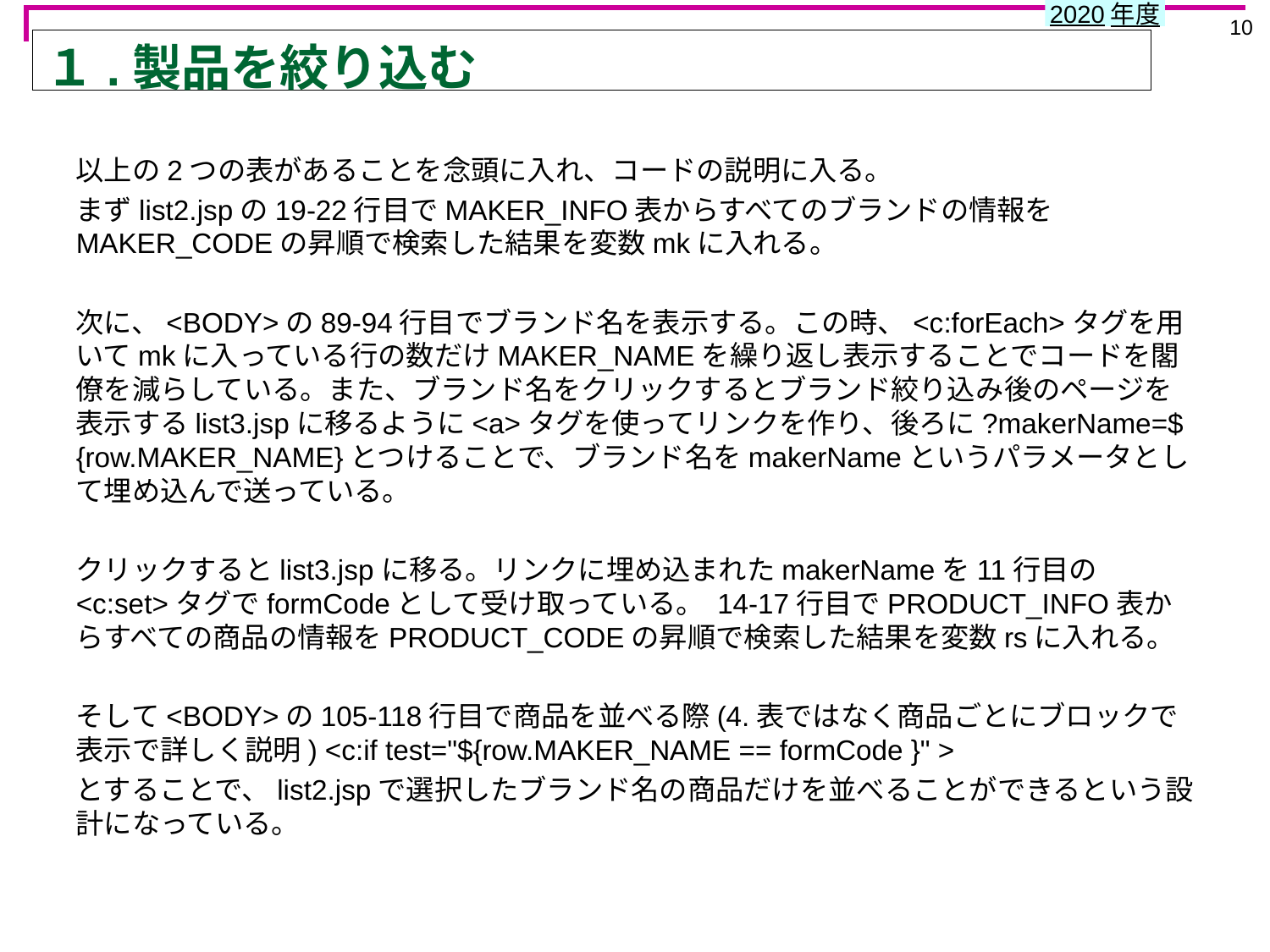

10
# １.製品を絞り込む
以上の2つの表があることを念頭に入れ、コードの説明に入る。
まずlist2.jspの19-22行目でMAKER_INFO表からすべてのブランドの情報をMAKER_CODEの昇順で検索した結果を変数mkに入れる。

次に、<BODY>の89-94行目でブランド名を表示する。この時、<c:forEach>タグを用いてmkに入っている行の数だけMAKER_NAMEを繰り返し表示することでコードを閣僚を減らしている。また、ブランド名をクリックするとブランド絞り込み後のページを表示するlist3.jspに移るように<a>タグを使ってリンクを作り、後ろに?makerName=${row.MAKER_NAME}とつけることで、ブランド名をmakerNameというパラメータとして埋め込んで送っている。

クリックするとlist3.jspに移る。リンクに埋め込まれたmakerNameを11行目の<c:set>タグでformCodeとして受け取っている。 14-17行目でPRODUCT_INFO表からすべての商品の情報をPRODUCT_CODEの昇順で検索した結果を変数rsに入れる。

そして<BODY>の105-118行目で商品を並べる際(4.表ではなく商品ごとにブロックで表示で詳しく説明) <c:if test="${row.MAKER_NAME == formCode }" >
とすることで、list2.jspで選択したブランド名の商品だけを並べることができるという設計になっている。